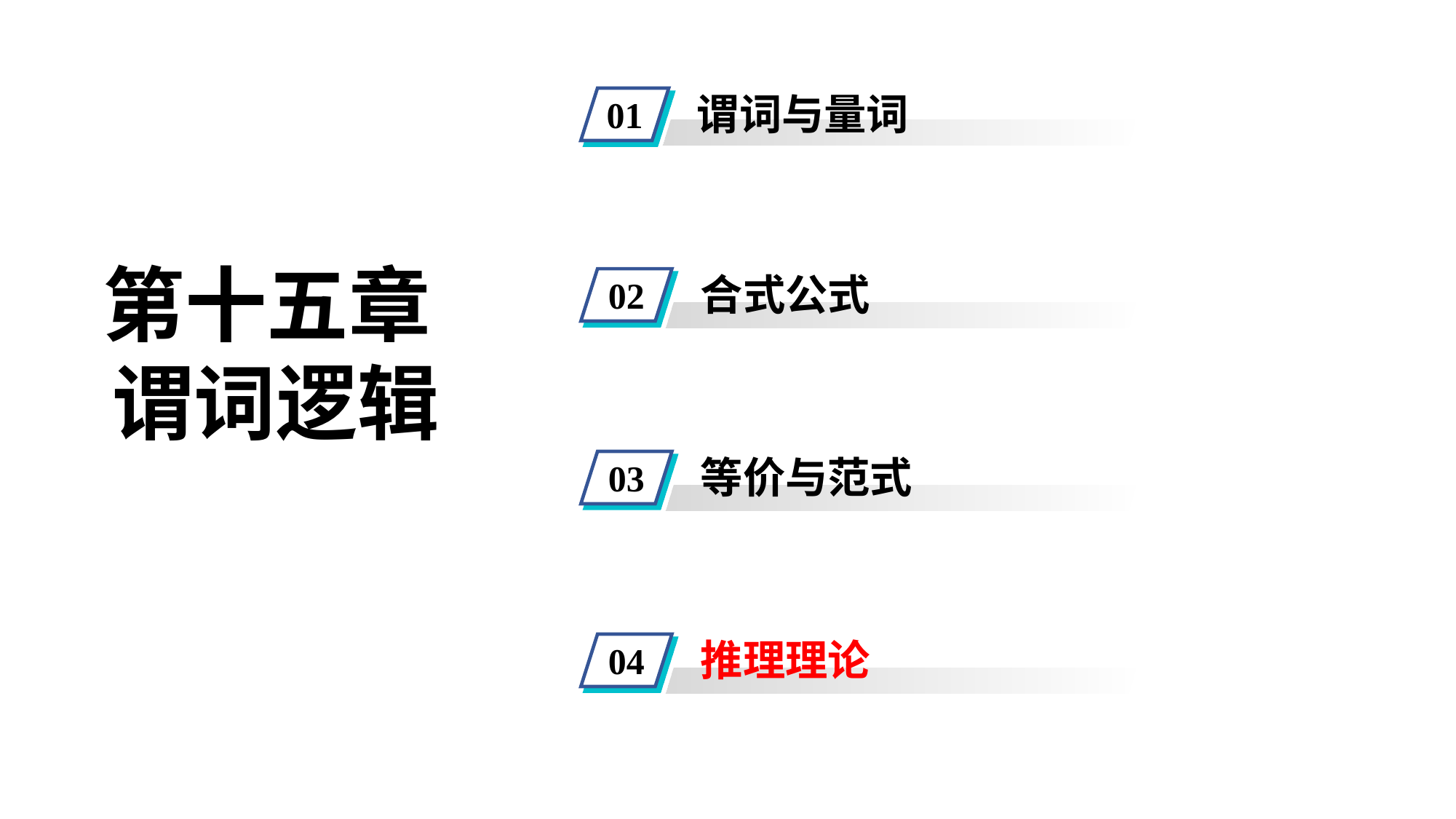

谓词与量词
01

第十五章
谓词逻辑
合式公式
02

等价与范式
03

推理理论
04